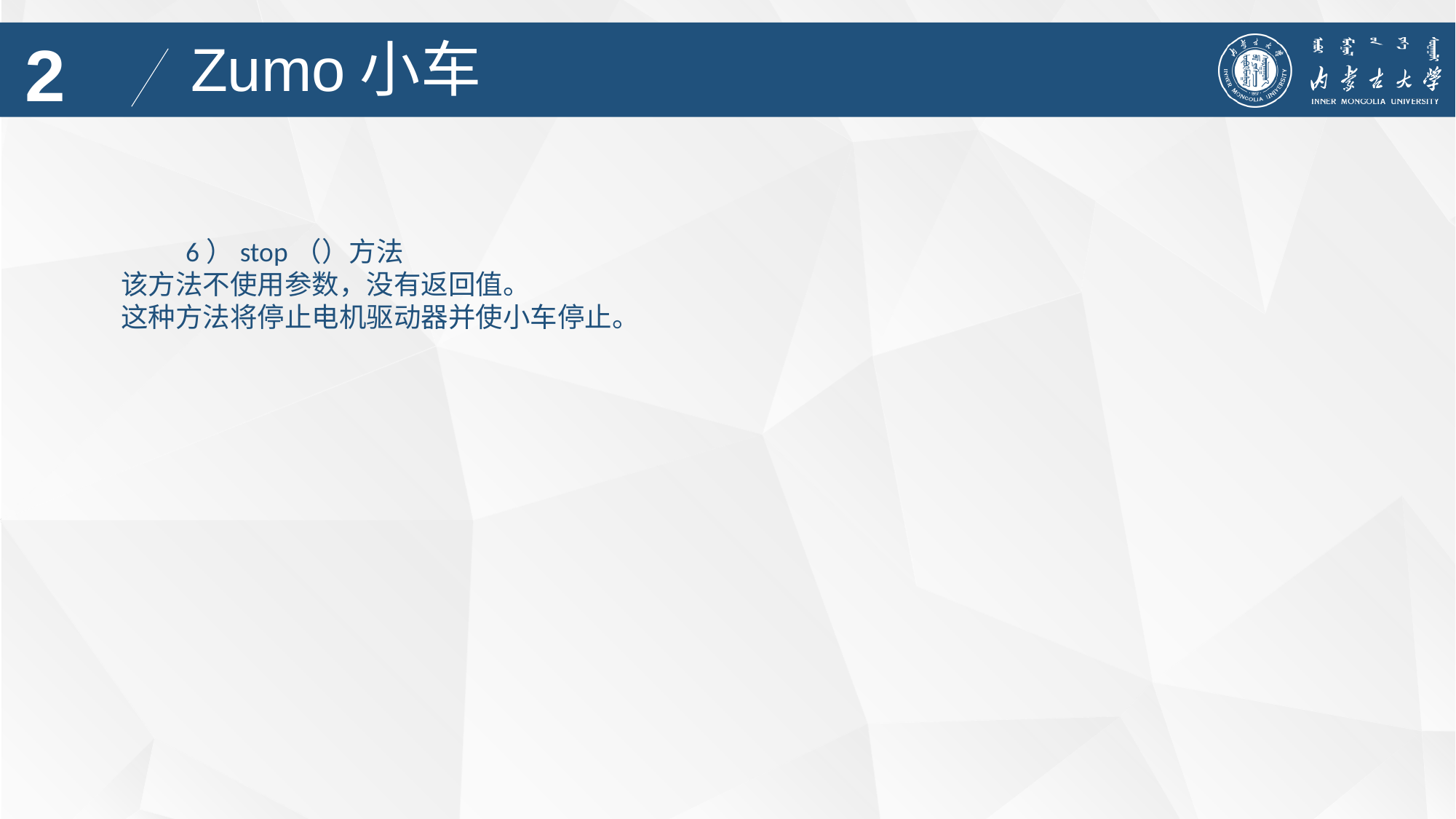

2
Zumo小车
	6）stop（）方法
 该方法不使用参数，没有返回值。
 这种方法将停止电机驱动器并使小车停止。